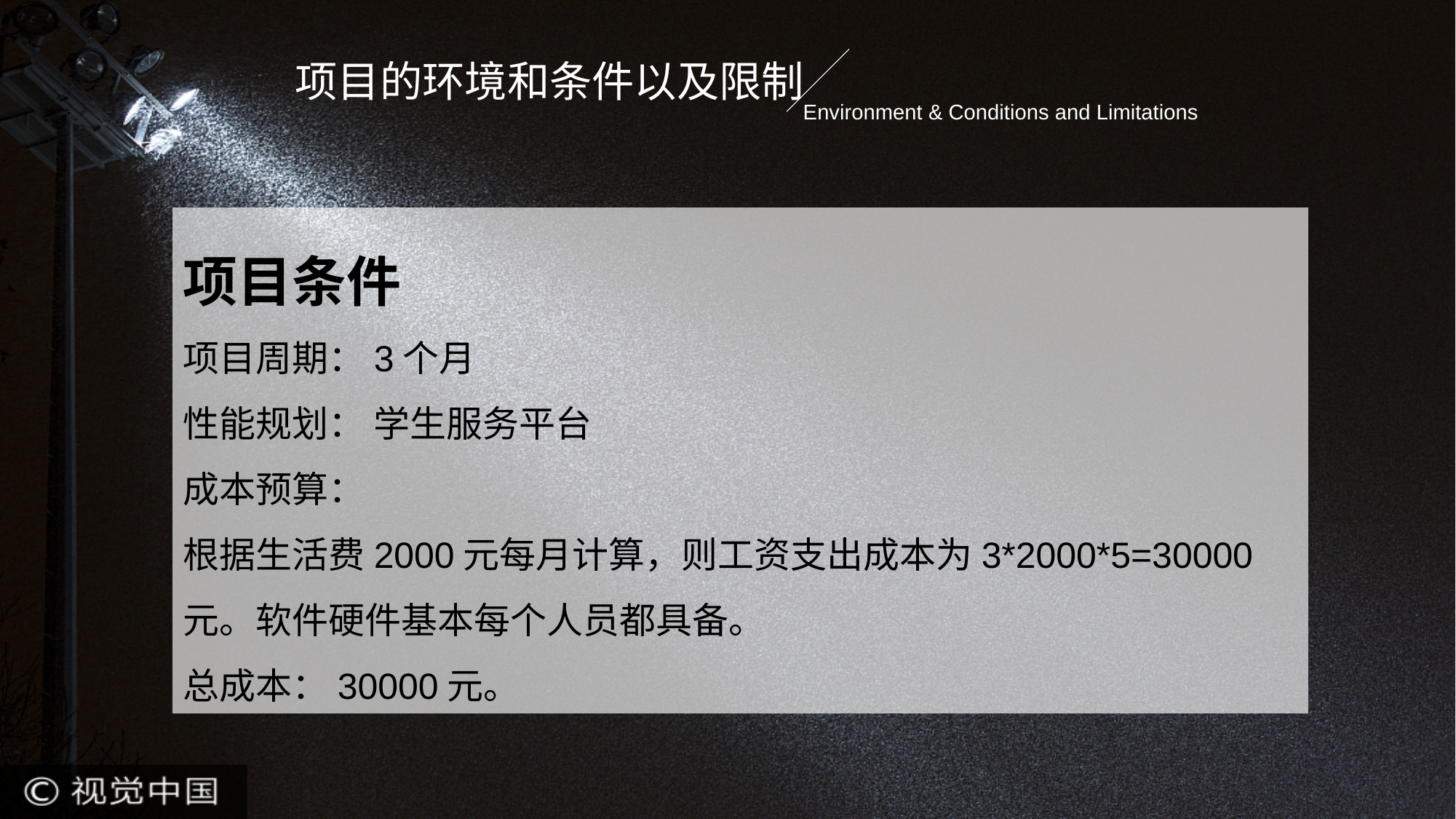

项目的环境和条件以及限制
Environment & Conditions and Limitations
项目条件
项目周期：3个月
性能规划： 学生服务平台
成本预算：
根据生活费2000元每月计算，则工资支出成本为3*2000*5=30000元。软件硬件基本每个人员都具备。
总成本：30000元。